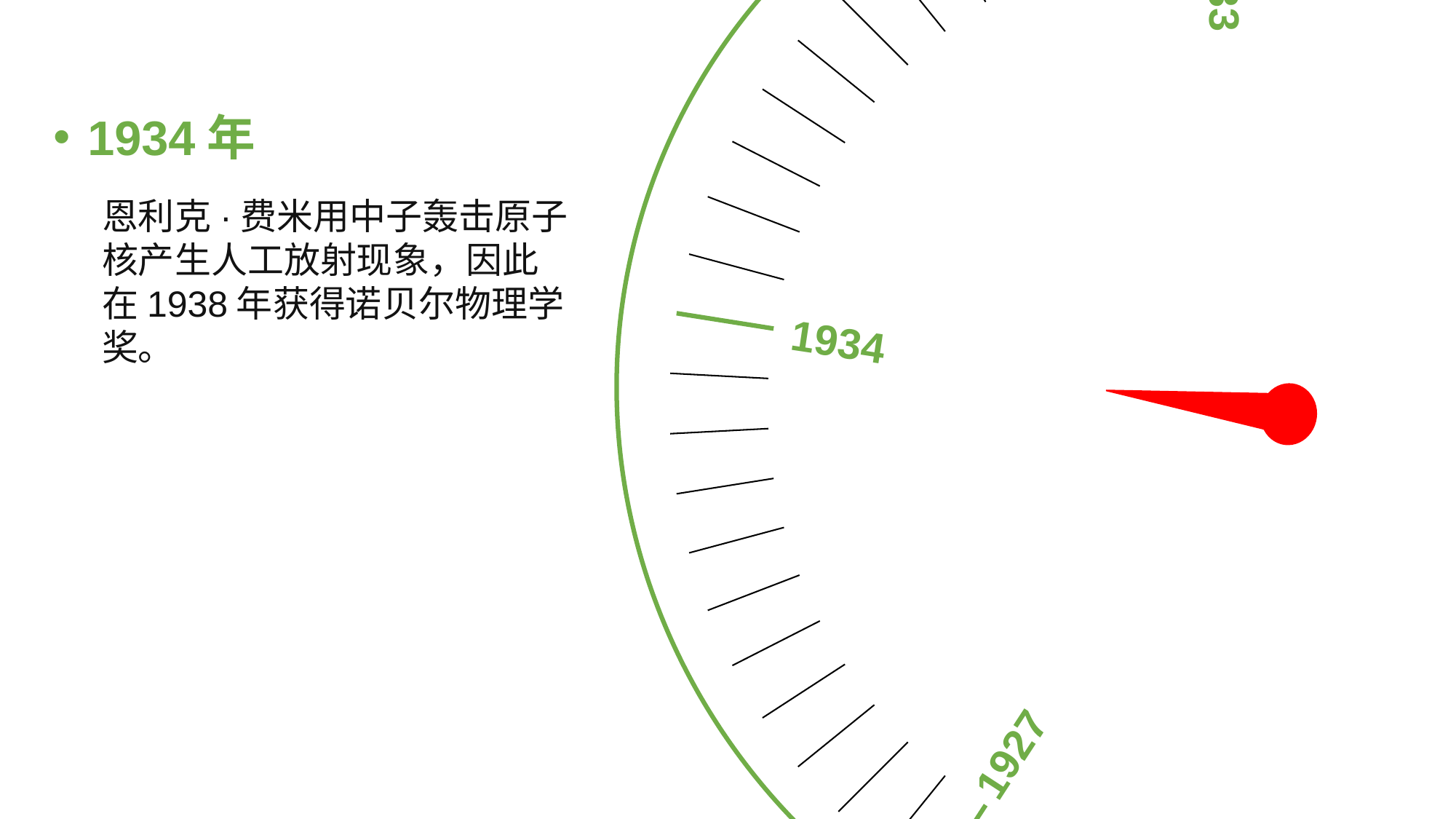

1928
1927
1932
1934
1933
1934年
恩利克·费米用中子轰击原子核产生人工放射现象，因此在1938年获得诺贝尔物理学奖。